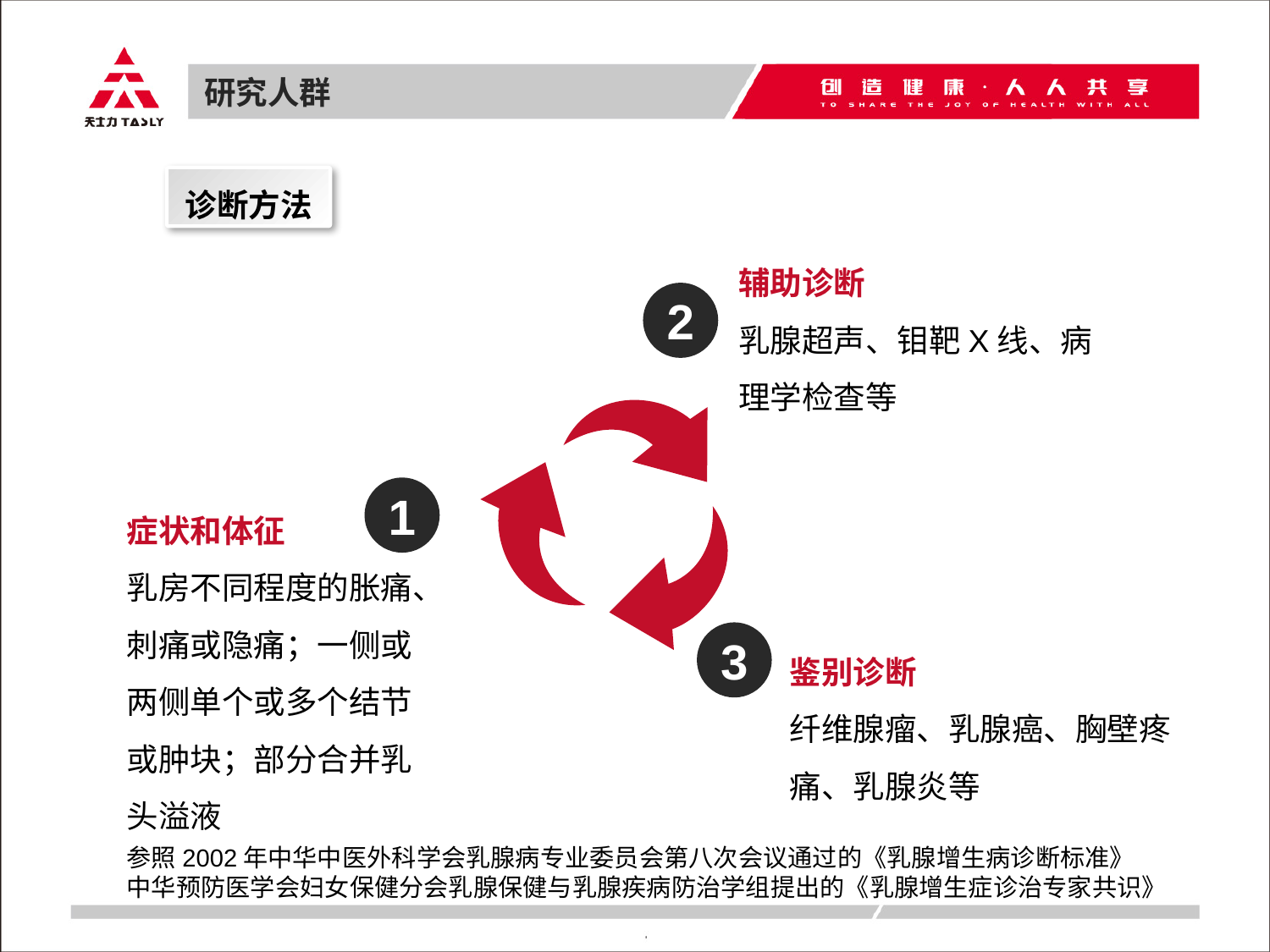

研究人群
诊断方法
辅助诊断
乳腺超声、钼靶X线、病理学检查等
2

1
症状和体征
乳房不同程度的胀痛、刺痛或隐痛；一侧或两侧单个或多个结节或肿块；部分合并乳头溢液
3
鉴别诊断
纤维腺瘤、乳腺癌、胸壁疼痛、乳腺炎等
参照2002年中华中医外科学会乳腺病专业委员会第八次会议通过的《乳腺增生病诊断标准》
中华预防医学会妇女保健分会乳腺保健与乳腺疾病防治学组提出的《乳腺增生症诊治专家共识》